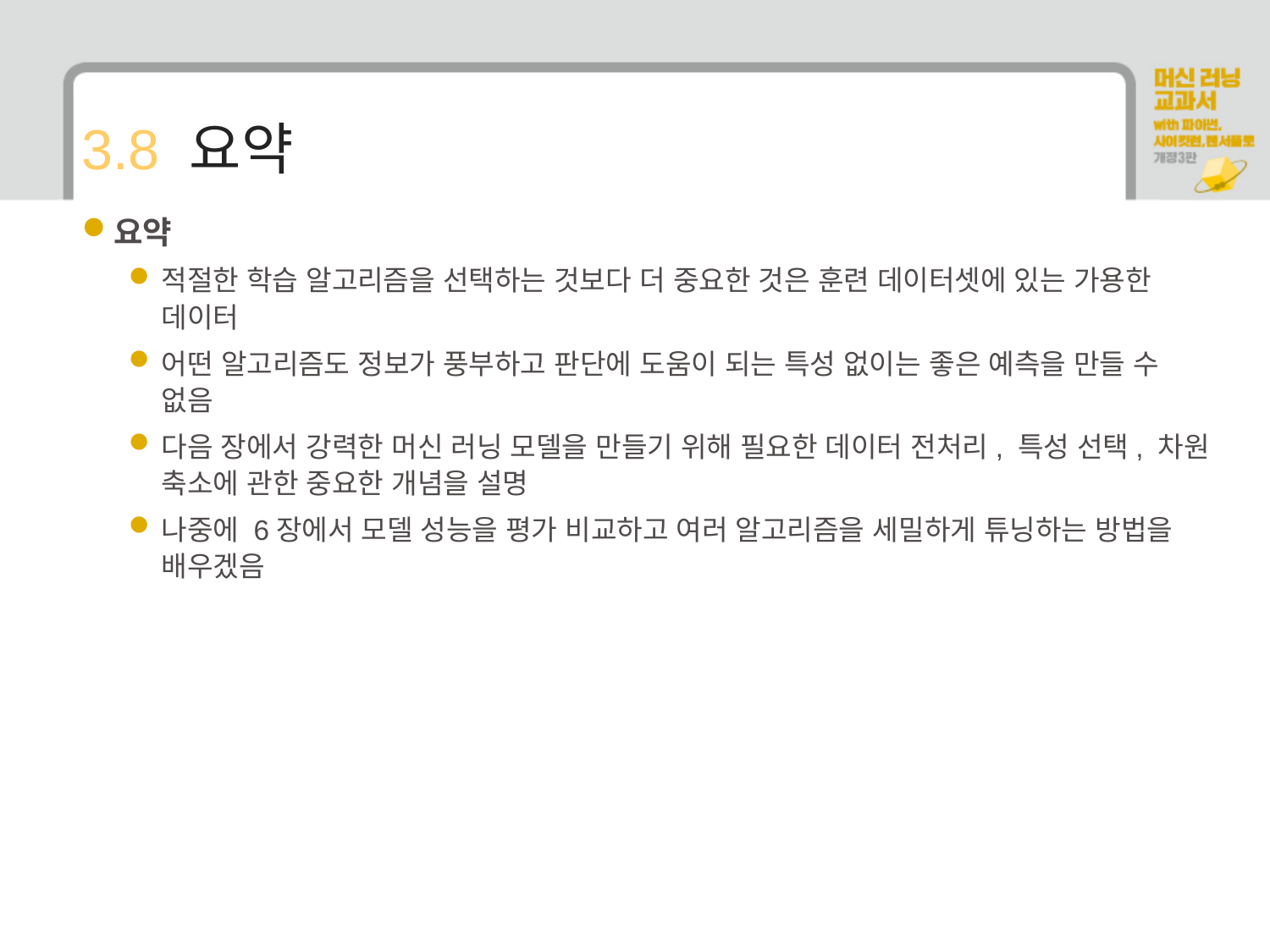

# 3.8 요약
요약
적절한 학습 알고리즘을 선택하는 것보다 더 중요한 것은 훈련 데이터셋에 있는 가용한 데이터
어떤 알고리즘도 정보가 풍부하고 판단에 도움이 되는 특성 없이는 좋은 예측을 만들 수 없음
다음 장에서 강력한 머신 러닝 모델을 만들기 위해 필요한 데이터 전처리, 특성 선택, 차원 축소에 관한 중요한 개념을 설명
나중에 6장에서 모델 성능을 평가 비교하고 여러 알고리즘을 세밀하게 튜닝하는 방법을 배우겠음